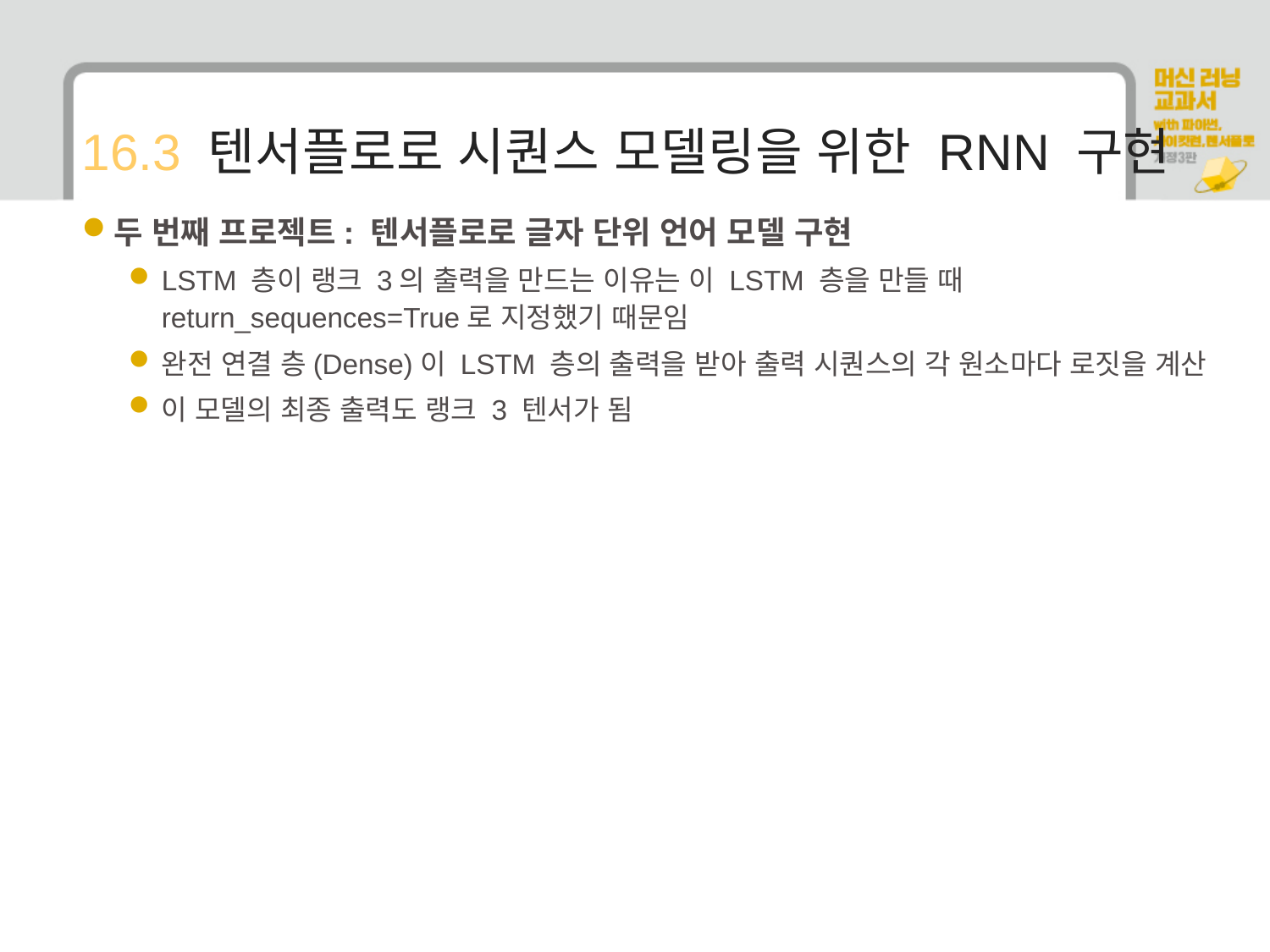

# 16.3 텐서플로로 시퀀스 모델링을 위한 RNN 구현
두 번째 프로젝트: 텐서플로로 글자 단위 언어 모델 구현
LSTM 층이 랭크 3의 출력을 만드는 이유는 이 LSTM 층을 만들 때 return_sequences=True로 지정했기 때문임
완전 연결 층(Dense)이 LSTM 층의 출력을 받아 출력 시퀀스의 각 원소마다 로짓을 계산
이 모델의 최종 출력도 랭크 3 텐서가 됨